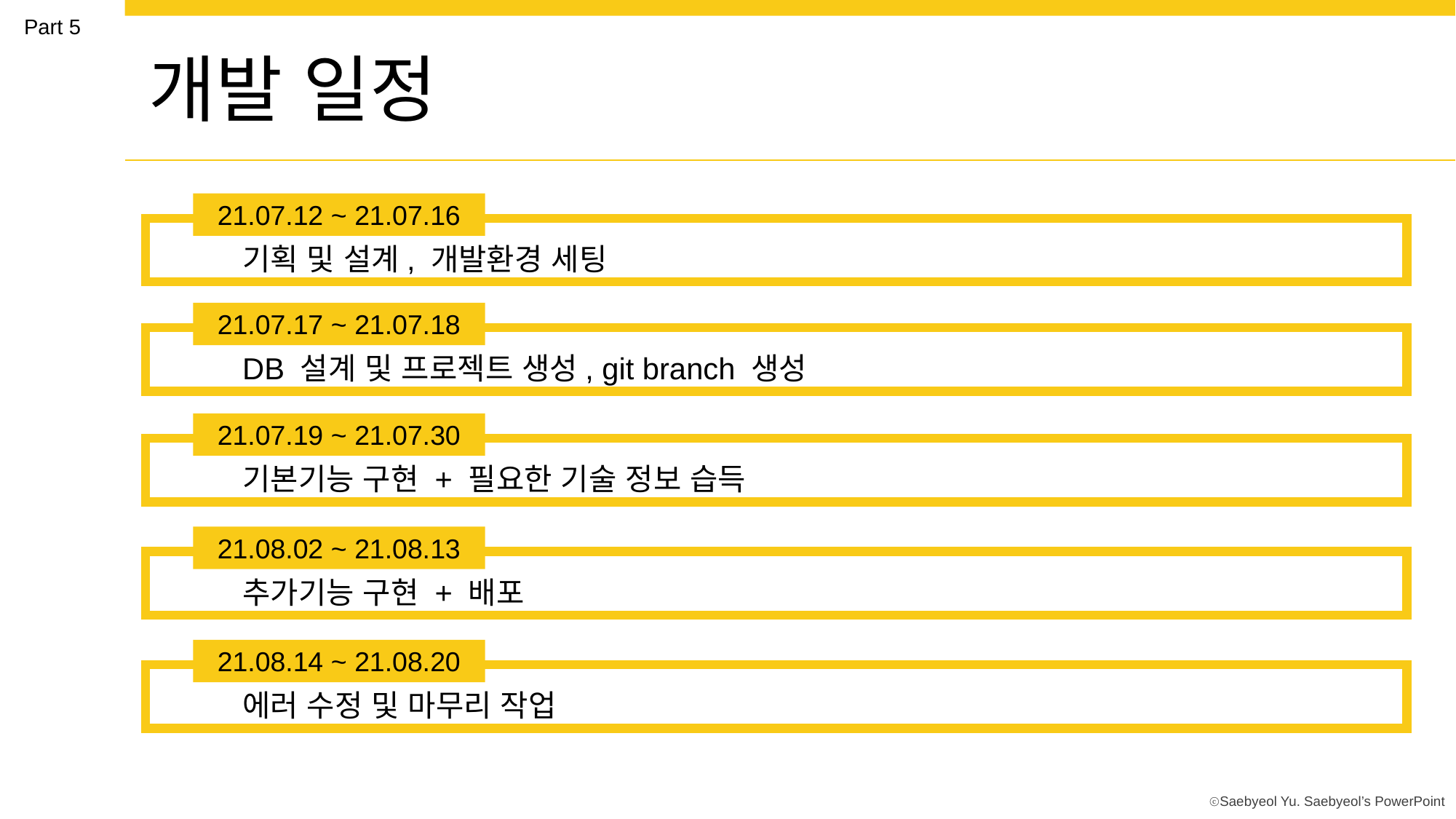

Part 5
개발 일정
21.07.12 ~ 21.07.16

기획 및 설계, 개발환경 세팅
21.07.17 ~ 21.07.18

DB 설계 및 프로젝트 생성, git branch 생성
21.07.19 ~ 21.07.30

기본기능 구현 + 필요한 기술 정보 습득
21.08.02 ~ 21.08.13

추가기능 구현 + 배포
21.08.14 ~ 21.08.20

에러 수정 및 마무리 작업